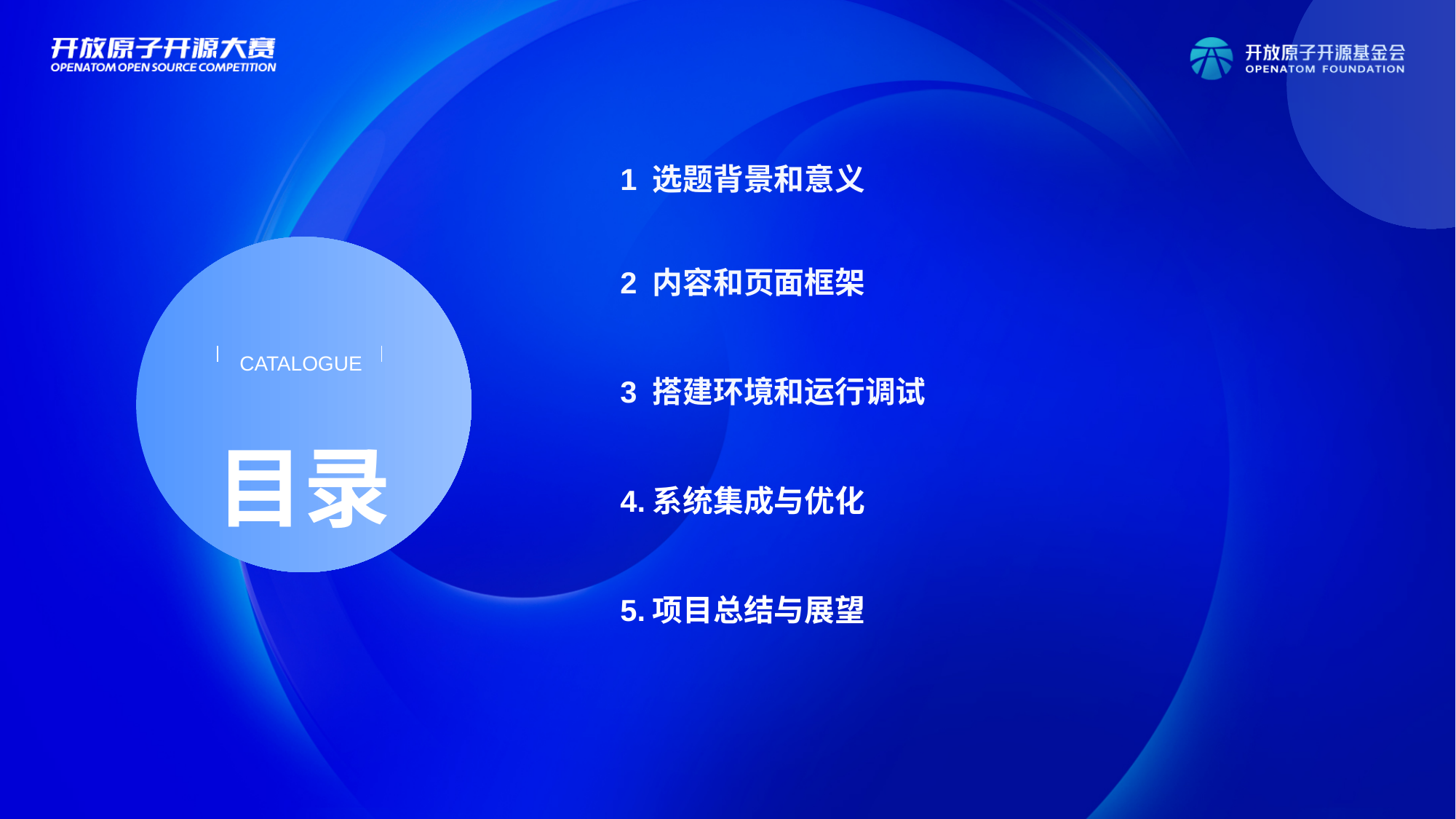

1 选题背景和意义

2 内容和页面框架

3 搭建环境和运行调试

4.系统集成与优化

5.项目总结与展望

CATALOGUE
目录